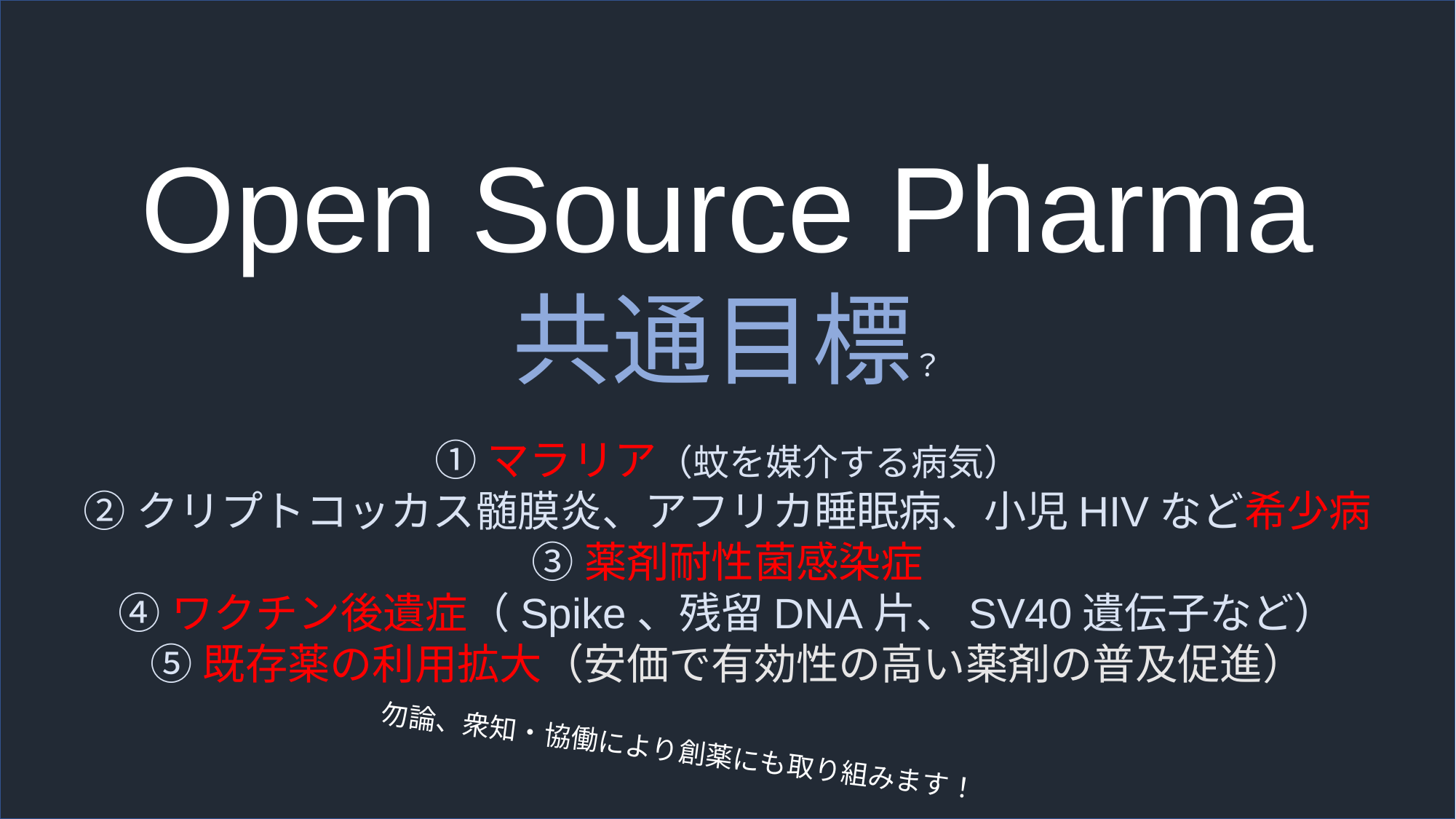

Open Source Pharma
共通目標？

①マラリア（蚊を媒介する病気）
②クリプトコッカス髄膜炎、アフリカ睡眠病、小児HIVなど希少病
③薬剤耐性菌感染症
④ワクチン後遺症（Spike、残留DNA片、SV40遺伝子など）
⑤既存薬の利用拡大（安価で有効性の高い薬剤の普及促進）
勿論、衆知・協働により創薬にも取り組みます！